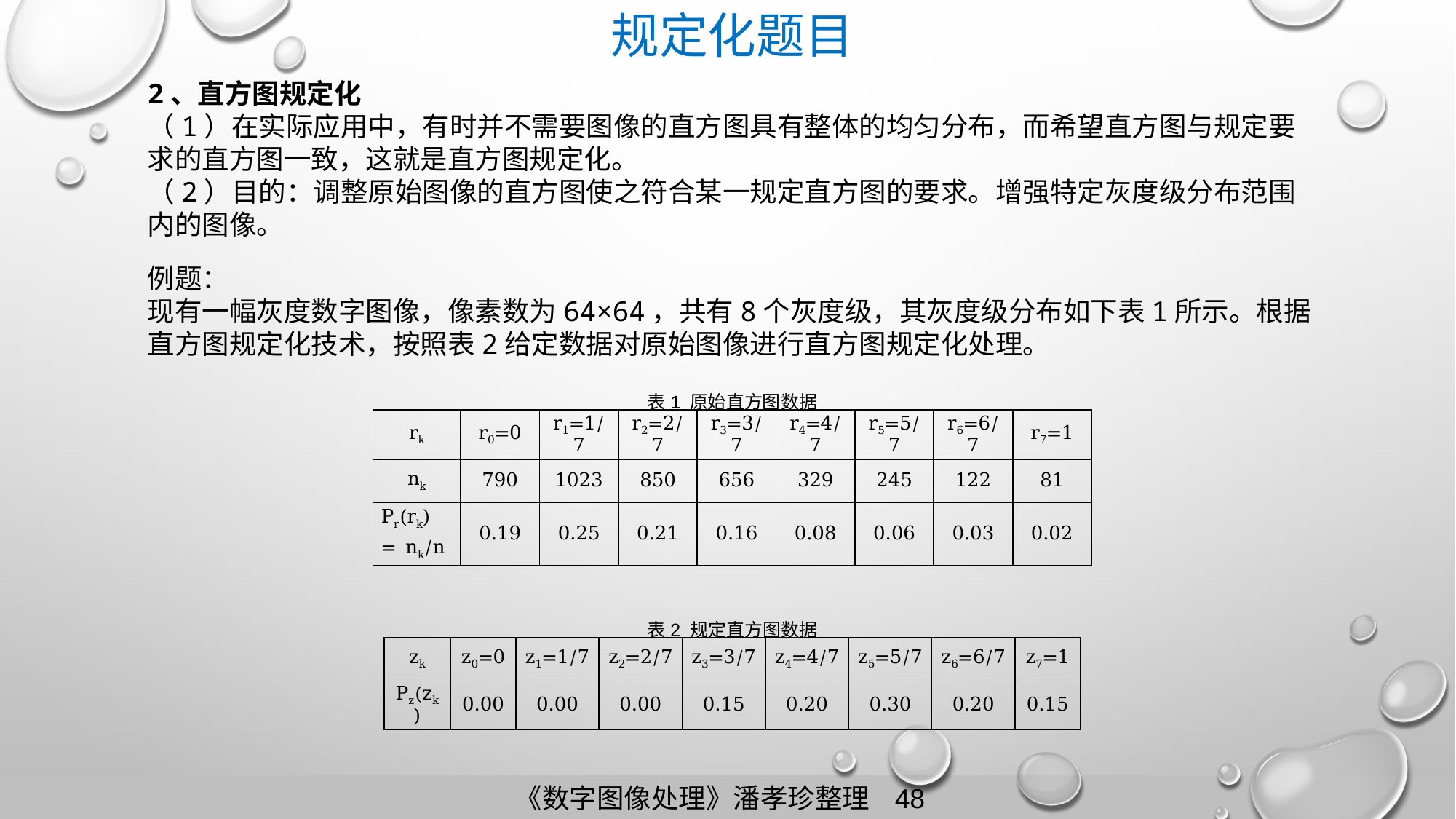

规定化题目
2、直方图规定化
（1）在实际应用中，有时并不需要图像的直方图具有整体的均匀分布，而希望直方图与规定要求的直方图一致，这就是直方图规定化。
（2）目的：调整原始图像的直方图使之符合某一规定直方图的要求。增强特定灰度级分布范围内的图像。
例题：
现有一幅灰度数字图像，像素数为64×64，共有8个灰度级，其灰度级分布如下表1所示。根据直方图规定化技术，按照表2给定数据对原始图像进行直方图规定化处理。
| 表1 原始直方图数据 |  |  |  |  |  |  |  |  |
| --- | --- | --- | --- | --- | --- | --- | --- | --- |
| rk | r0=0 | r1=1/7 | r2=2/7 | r3=3/7 | r4=4/7 | r5=5/7 | r6=6/7 | r7=1 |
| nk | 790 | 1023 | 850 | 656 | 329 | 245 | 122 | 81 |
| Pr(rk) = nk/n | 0.19 | 0.25 | 0.21 | 0.16 | 0.08 | 0.06 | 0.03 | 0.02 |
| 表2 规定直方图数据 |  |  |  |  |  |  |  |  |
| --- | --- | --- | --- | --- | --- | --- | --- | --- |
| zk | z0=0 | z1=1/7 | z2=2/7 | z3=3/7 | z4=4/7 | z5=5/7 | z6=6/7 | z7=1 |
| Pz(zk) | 0.00 | 0.00 | 0.00 | 0.15 | 0.20 | 0.30 | 0.20 | 0.15 |